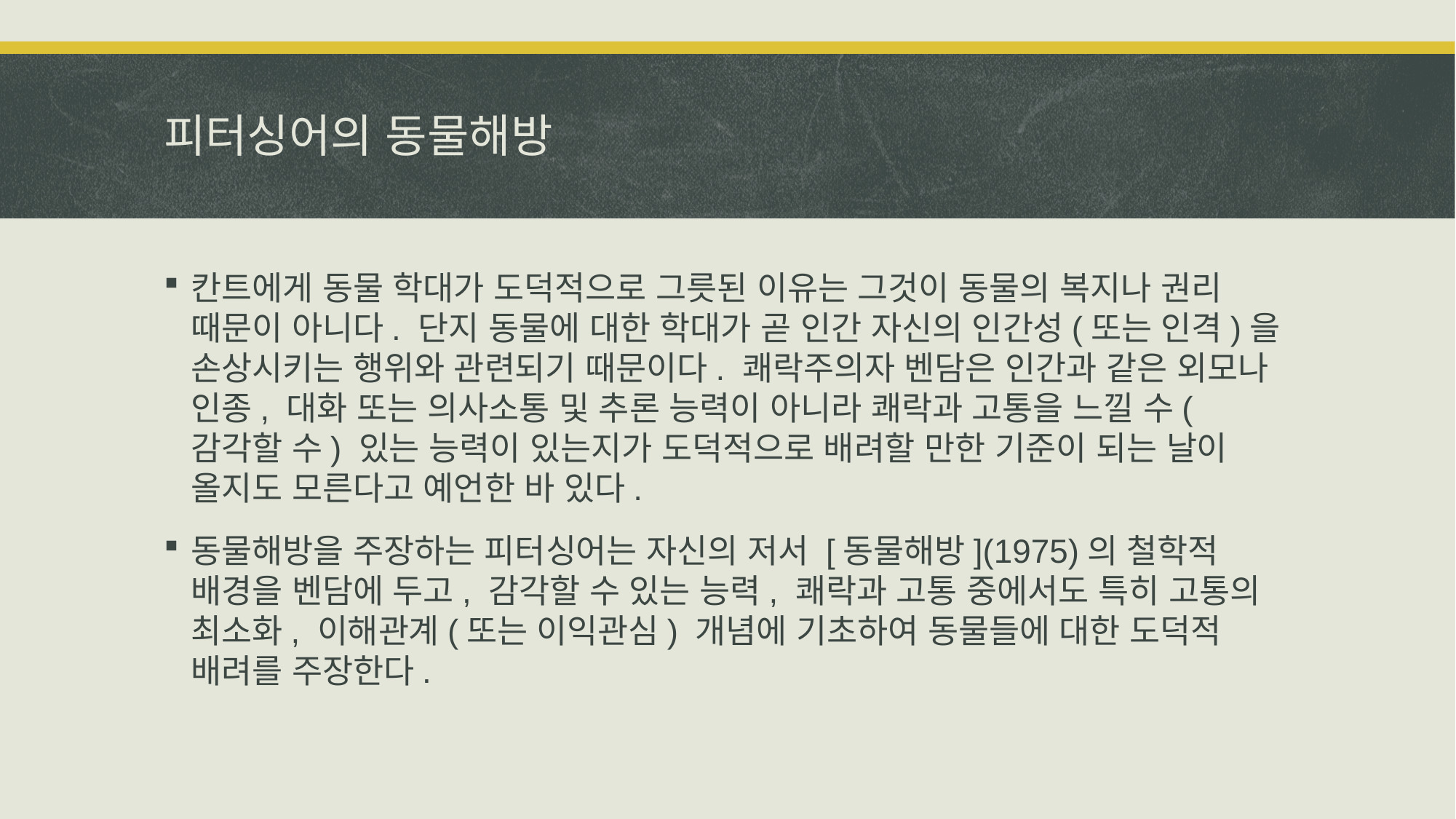

# 피터싱어의 동물해방
칸트에게 동물 학대가 도덕적으로 그릇된 이유는 그것이 동물의 복지나 권리 때문이 아니다. 단지 동물에 대한 학대가 곧 인간 자신의 인간성(또는 인격)을 손상시키는 행위와 관련되기 때문이다. 쾌락주의자 벤담은 인간과 같은 외모나 인종, 대화 또는 의사소통 및 추론 능력이 아니라 쾌락과 고통을 느낄 수(감각할 수) 있는 능력이 있는지가 도덕적으로 배려할 만한 기준이 되는 날이 올지도 모른다고 예언한 바 있다.
동물해방을 주장하는 피터싱어는 자신의 저서 [동물해방](1975)의 철학적 배경을 벤담에 두고, 감각할 수 있는 능력, 쾌락과 고통 중에서도 특히 고통의 최소화, 이해관계(또는 이익관심) 개념에 기초하여 동물들에 대한 도덕적 배려를 주장한다.